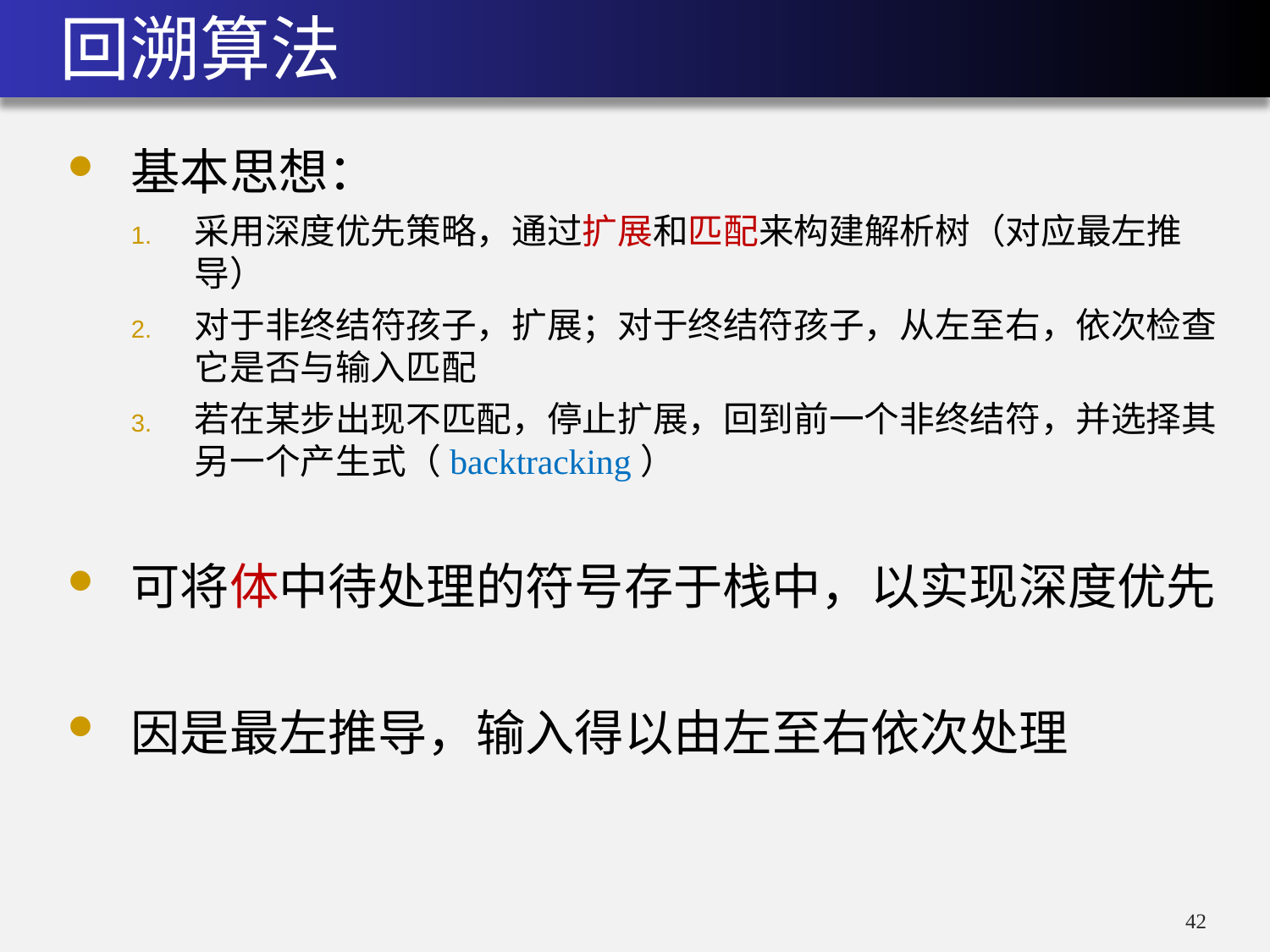

# 回溯算法
基本思想：
采用深度优先策略，通过扩展和匹配来构建解析树（对应最左推导）
对于非终结符孩子，扩展；对于终结符孩子，从左至右，依次检查它是否与输入匹配
若在某步出现不匹配，停止扩展，回到前一个非终结符，并选择其另一个产生式（backtracking）

可将体中待处理的符号存于栈中，以实现深度优先

因是最左推导，输入得以由左至右依次处理
42